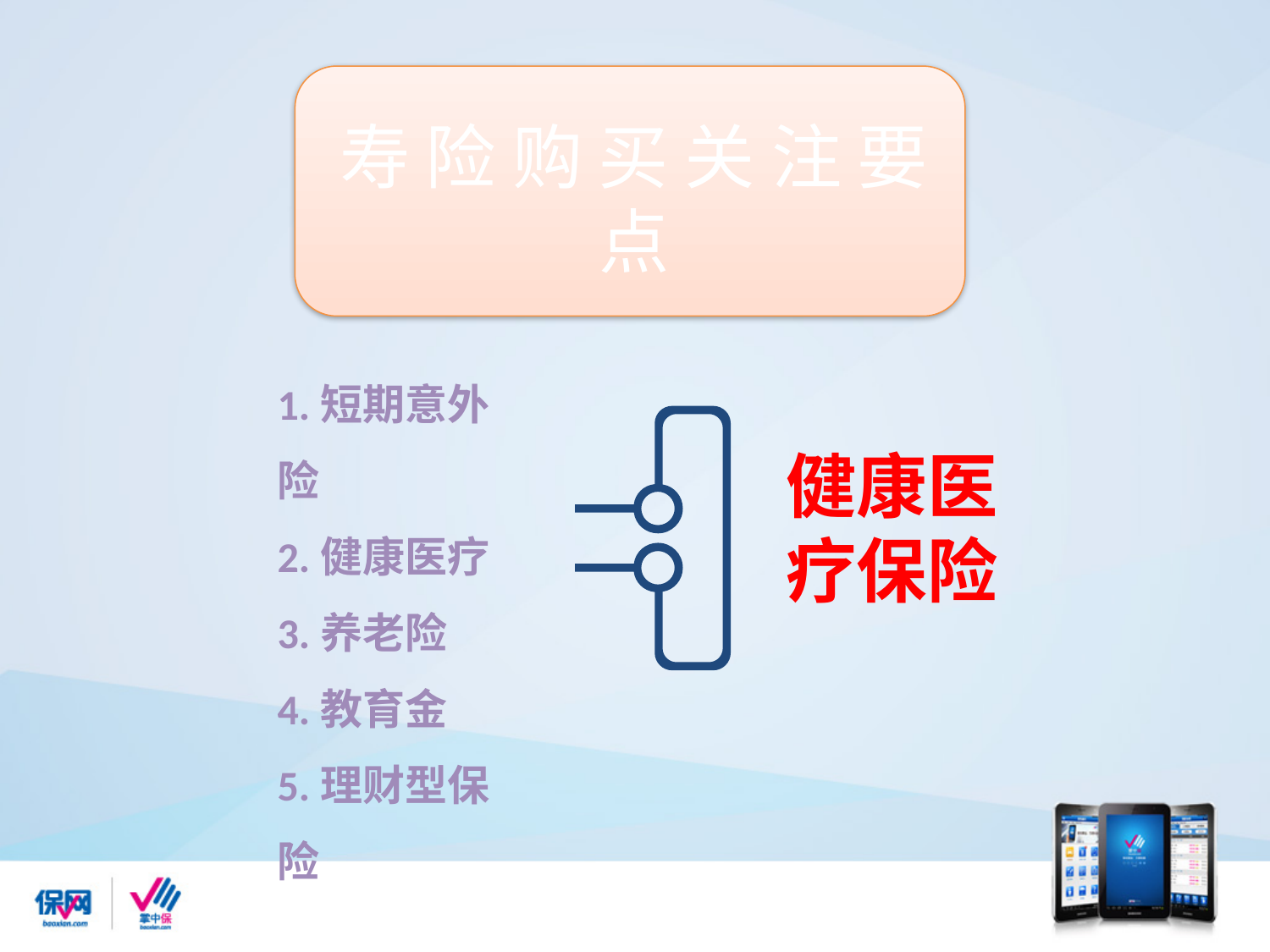

寿 险 购 买 关 注 要 点

1.短期意外险
2.健康医疗
3.养老险
4.教育金
5.理财型保险

健康医疗保险